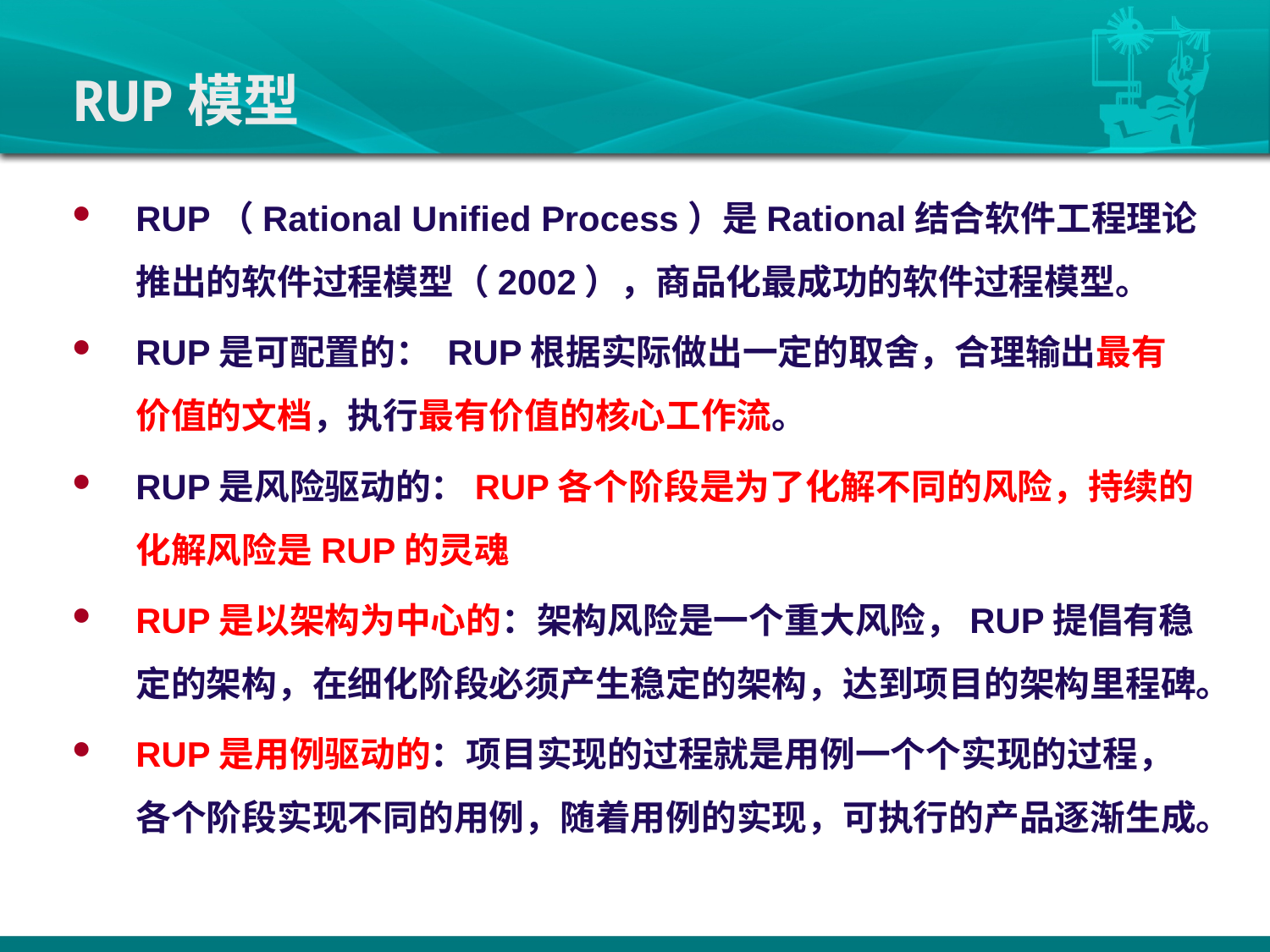

# RUP模型
RUP（Rational Unified Process）是Rational结合软件工程理论推出的软件过程模型（2002），商品化最成功的软件过程模型。
RUP是可配置的： RUP根据实际做出一定的取舍，合理输出最有价值的文档，执行最有价值的核心工作流。
RUP是风险驱动的：RUP各个阶段是为了化解不同的风险，持续的化解风险是RUP的灵魂
RUP是以架构为中心的：架构风险是一个重大风险，RUP提倡有稳定的架构，在细化阶段必须产生稳定的架构，达到项目的架构里程碑。
RUP是用例驱动的：项目实现的过程就是用例一个个实现的过程，各个阶段实现不同的用例，随着用例的实现，可执行的产品逐渐生成。